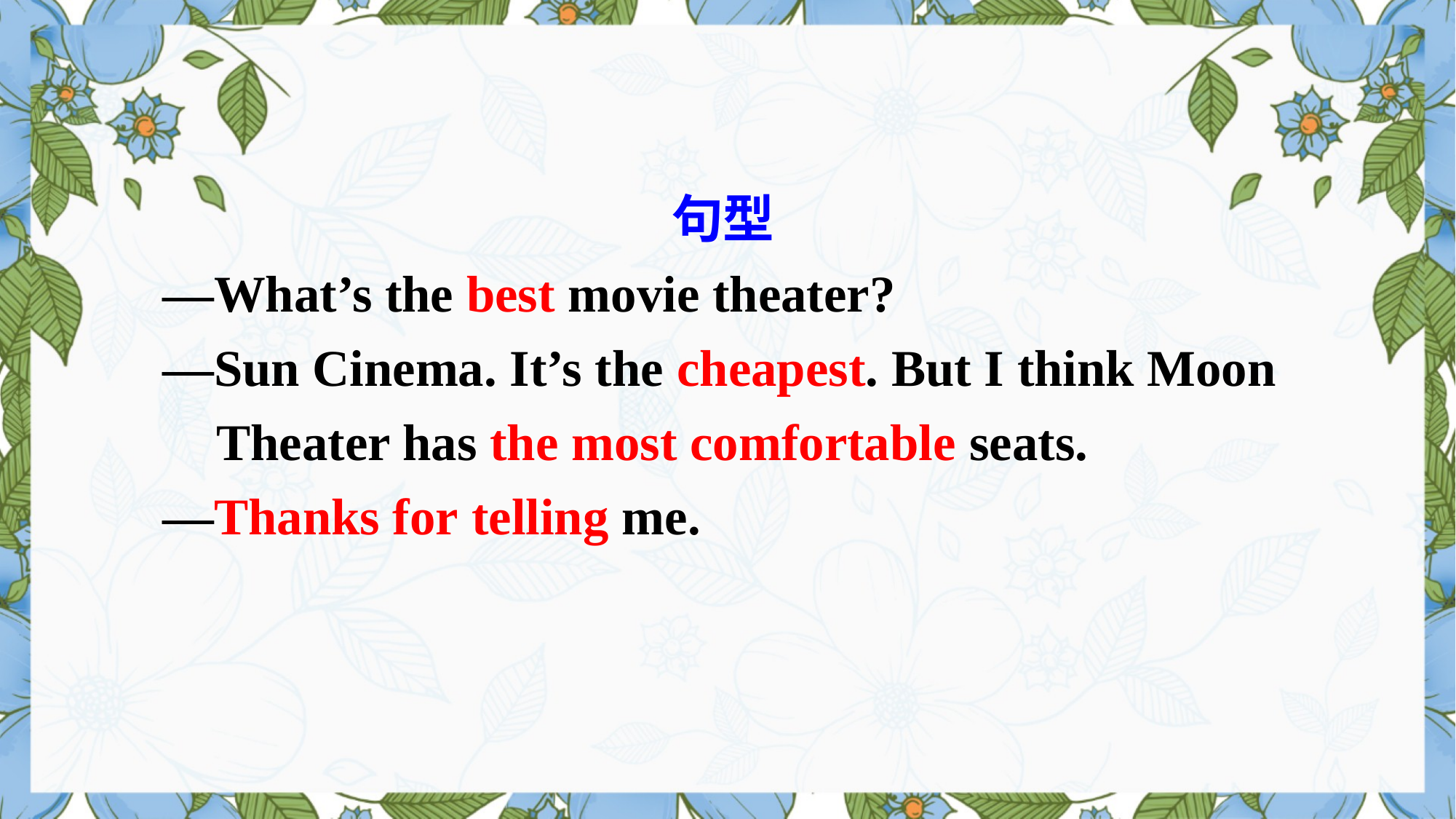

句型
—What’s the best movie theater?
—Sun Cinema. It’s the cheapest. But I think Moon Theater has the most comfortable seats.
—Thanks for telling me.